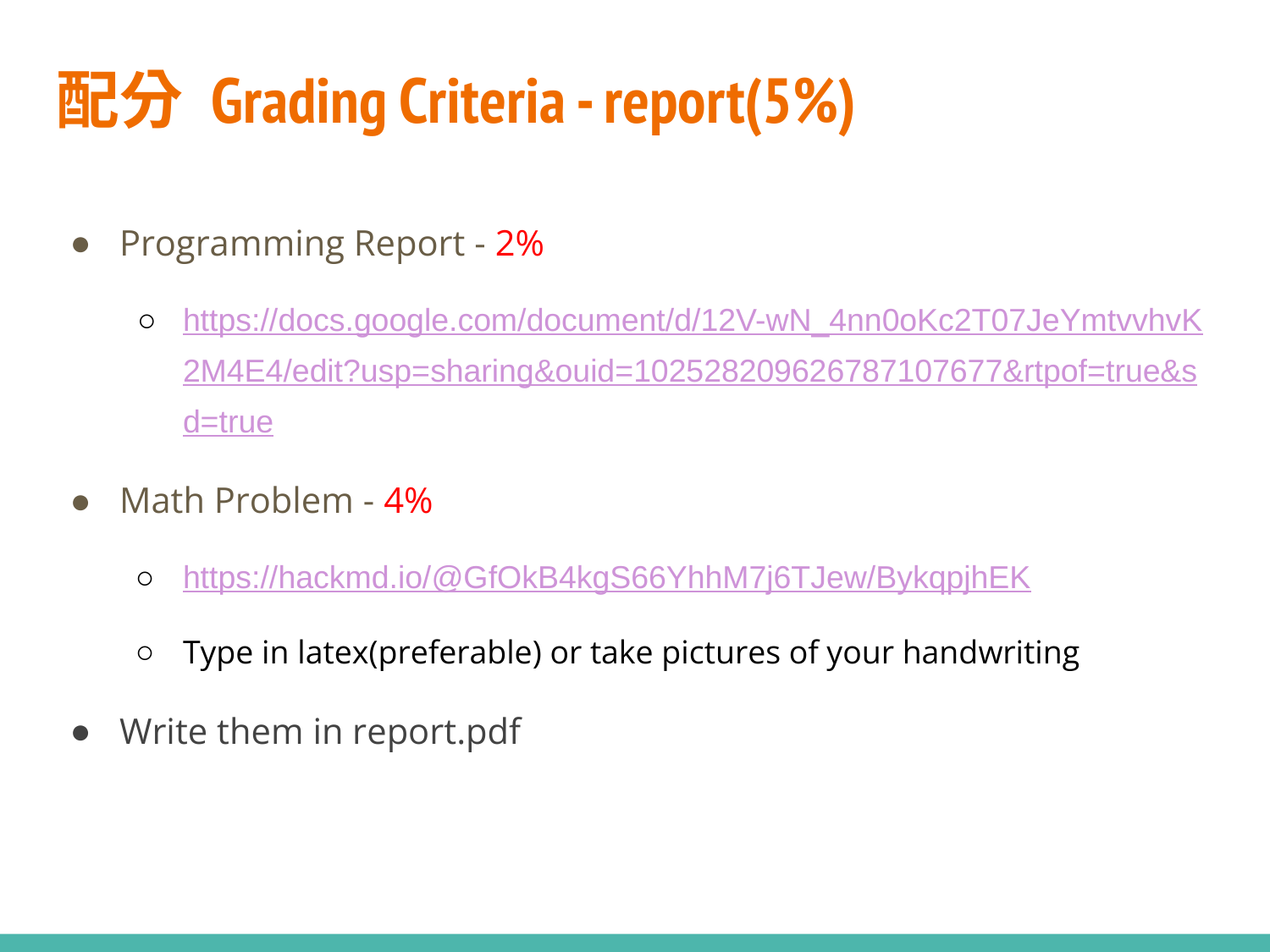

# 配分 Grading Criteria - report(5%)
Programming Report - 2%
https://docs.google.com/document/d/12V-wN_4nn0oKc2T07JeYmtvvhvK2M4E4/edit?usp=sharing&ouid=102528209626787107677&rtpof=true&sd=true
Math Problem - 4%
https://hackmd.io/@GfOkB4kgS66YhhM7j6TJew/BykqpjhEK
Type in latex(preferable) or take pictures of your handwriting
Write them in report.pdf